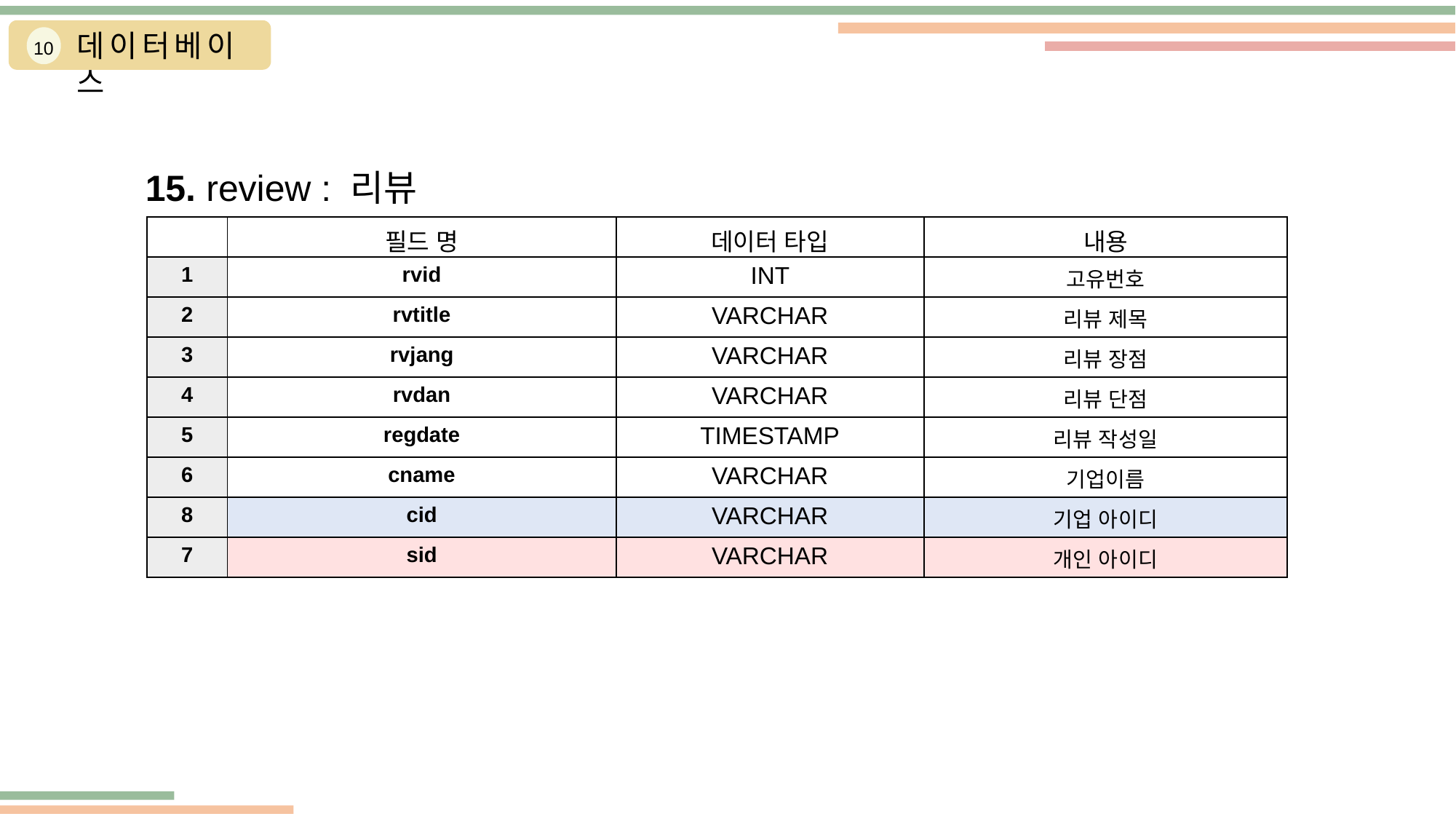

데이터베이스

10

15. review : 리뷰
|  | 필드 명 | 데이터 타입 | 내용 |
| --- | --- | --- | --- |
| 1 | rvid | INT | 고유번호 |
| 2 | rvtitle | VARCHAR | 리뷰 제목 |
| 3 | rvjang | VARCHAR | 리뷰 장점 |
| 4 | rvdan | VARCHAR | 리뷰 단점 |
| 5 | regdate | TIMESTAMP | 리뷰 작성일 |
| 6 | cname | VARCHAR | 기업이름 |
| 8 | cid | VARCHAR | 기업 아이디 |
| 7 | sid | VARCHAR | 개인 아이디 |